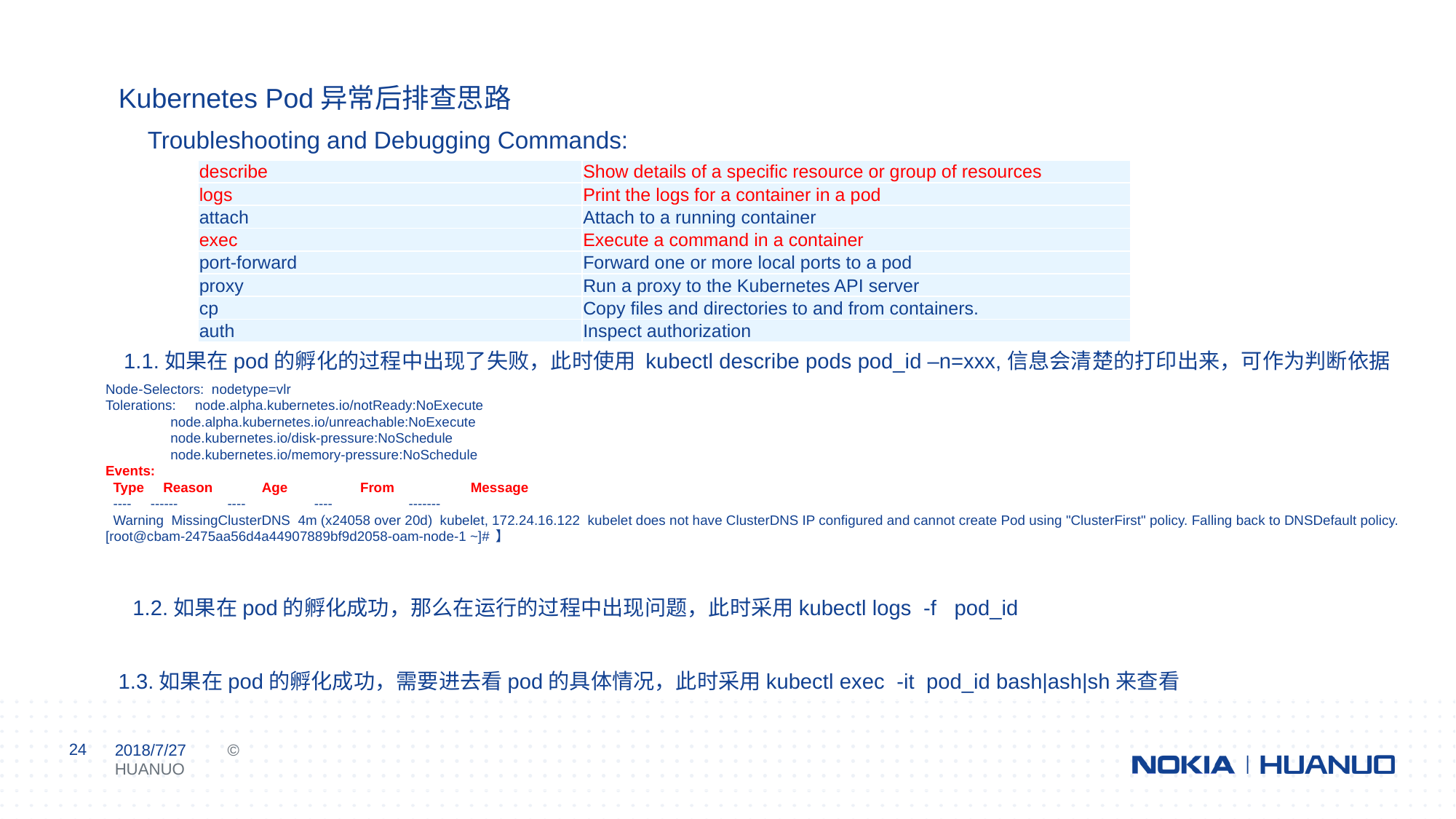

Kubernetes Pod异常后排查思路
Troubleshooting and Debugging Commands:
| describe | Show details of a specific resource or group of resources |
| --- | --- |
| logs | Print the logs for a container in a pod |
| attach | Attach to a running container |
| exec | Execute a command in a container |
| port-forward | Forward one or more local ports to a pod |
| proxy | Run a proxy to the Kubernetes API server |
| cp | Copy files and directories to and from containers. |
| auth | Inspect authorization |
1.1.如果在pod的孵化的过程中出现了失败，此时使用 kubectl describe pods pod_id –n=xxx,信息会清楚的打印出来，可作为判断依据
Node-Selectors:  nodetype=vlr
Tolerations:     node.alpha.kubernetes.io/notReady:NoExecute
                 node.alpha.kubernetes.io/unreachable:NoExecute
                 node.kubernetes.io/disk-pressure:NoSchedule
                 node.kubernetes.io/memory-pressure:NoSchedule
Events:
  Type     Reason             Age                   From                    Message
  ----     ------             ----                  ----                    -------
  Warning  MissingClusterDNS  4m (x24058 over 20d)  kubelet, 172.24.16.122  kubelet does not have ClusterDNS IP configured and cannot create Pod using "ClusterFirst" policy. Falling back to DNSDefault policy.
[root@cbam-2475aa56d4a44907889bf9d2058-oam-node-1 ~]# 】
1.2.如果在pod的孵化成功，那么在运行的过程中出现问题，此时采用kubectl logs  -f   pod_id
1.3.如果在pod的孵化成功，需要进去看pod的具体情况，此时采用kubectl exec  -it  pod_id bash|ash|sh来查看